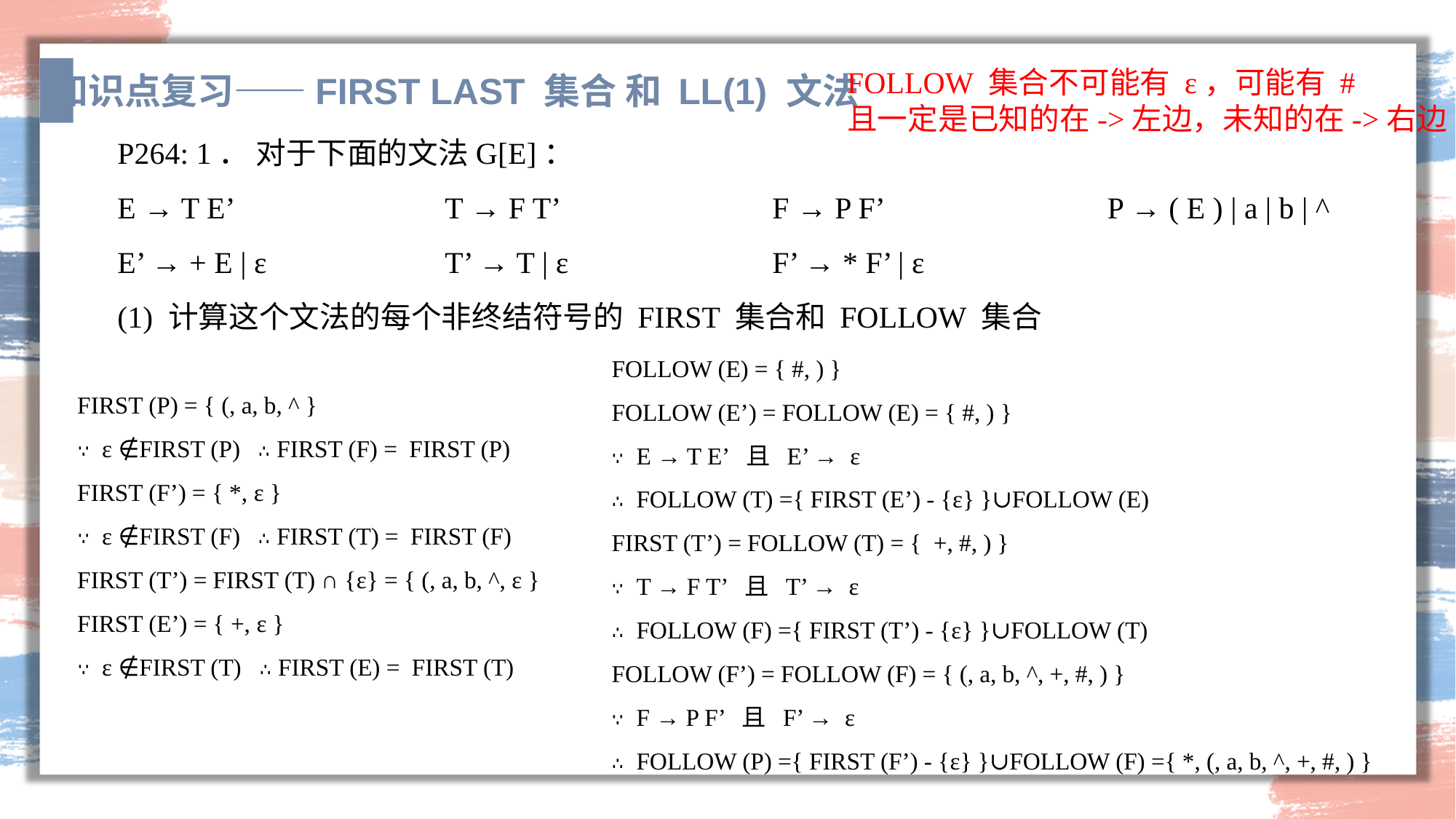

FOLLOW 集合不可能有 ε，可能有 #
且一定是已知的在->左边，未知的在->右边
知识点复习——FIRST LAST 集合 和 LL(1) 文法
P264: 1． 对于下面的文法G[E]：
E → T E’		T → F T’		F → P F’		 P → ( E ) | a | b | ^
E’ → + E | ε		T’ → T | ε		F’ → * F’ | ε
(1) 计算这个文法的每个非终结符号的 FIRST 集合和 FOLLOW 集合
FOLLOW (E) = { #, ) }
FOLLOW (E’) = FOLLOW (E) = { #, ) }
∵  E → T E’  且  E’ →  ε
∴  FOLLOW (T) ={ FIRST (E’) - {ε} }∪FOLLOW (E)
FIRST (T’) = FOLLOW (T) = {  +, #, ) }
∵  T → F T’  且  T’ →  ε
∴  FOLLOW (F) ={ FIRST (T’) - {ε} }∪FOLLOW (T)
FOLLOW (F’) = FOLLOW (F) = { (, a, b, ^, +, #, ) }
∵  F → P F’  且  F’ →  ε
∴  FOLLOW (P) ={ FIRST (F’) - {ε} }∪FOLLOW (F) ={ *, (, a, b, ^, +, #, ) }
FIRST (P) = { (, a, b, ^ }
∵  ε ∉FIRST (P)   ∴ FIRST (F) =  FIRST (P)
FIRST (F’) = { *, ε }
∵  ε ∉FIRST (F)   ∴ FIRST (T) =  FIRST (F)
FIRST (T’) = FIRST (T) ∩ {ε} = { (, a, b, ^, ε }
FIRST (E’) = { +, ε }
∵  ε ∉FIRST (T)   ∴ FIRST (E) =  FIRST (T)